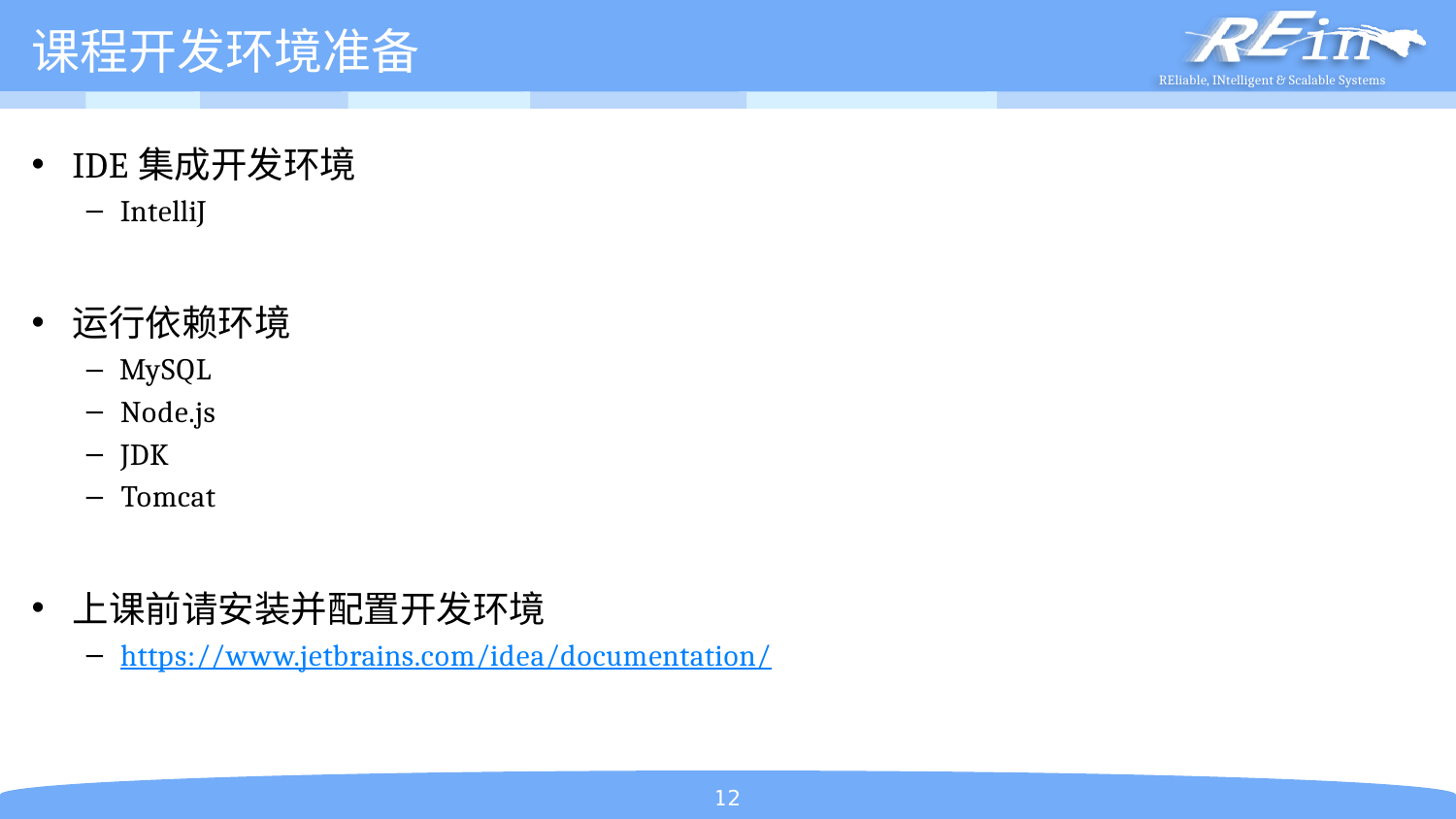

# 课程开发环境准备
IDE集成开发环境
IntelliJ

运行依赖环境
MySQL
Node.js
JDK
Tomcat

上课前请安装并配置开发环境
https://www.jetbrains.com/idea/documentation/
12